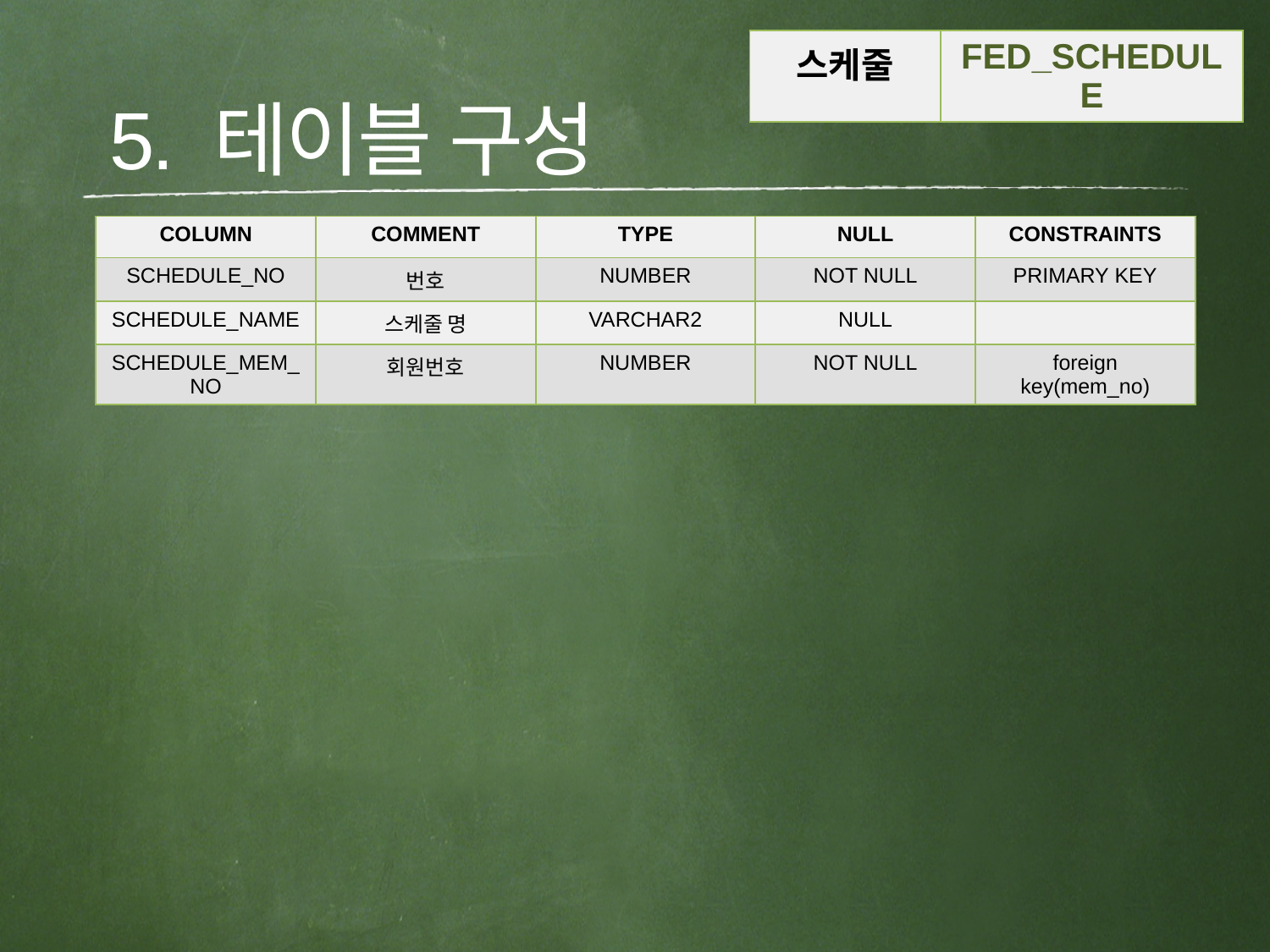

| 스케줄 | FED\_SCHEDULE |
| --- | --- |
# 5. 테이블 구성
| COLUMN | COMMENT | TYPE | NULL | CONSTRAINTS |
| --- | --- | --- | --- | --- |
| SCHEDULE\_NO | 번호 | NUMBER | NOT NULL | PRIMARY KEY |
| SCHEDULE\_NAME | 스케줄 명 | VARCHAR2 | NULL |  |
| SCHEDULE\_MEM\_NO | 회원번호 | NUMBER | NOT NULL | foreign key(mem\_no) |